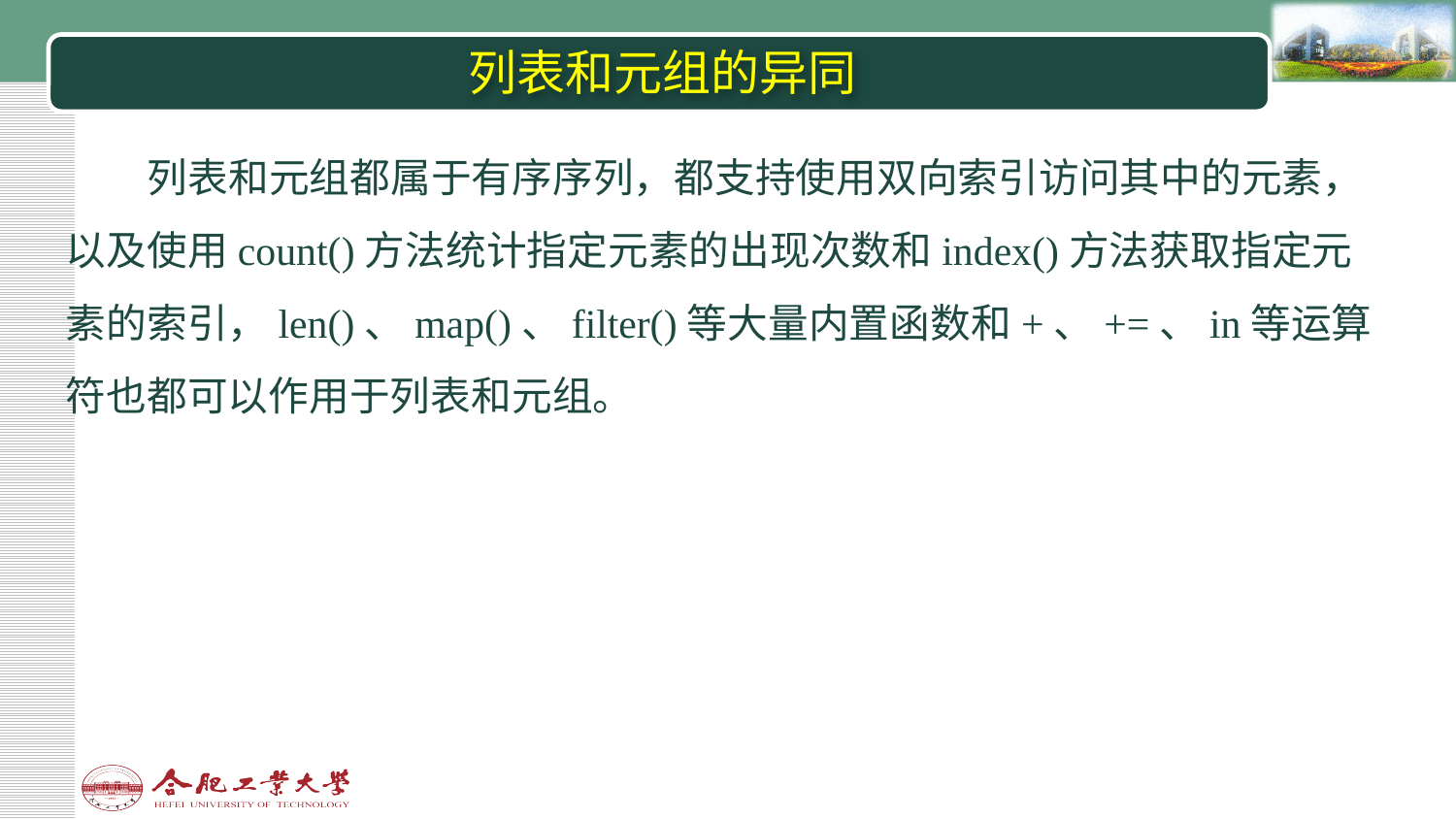

# 列表和元组的异同
        列表和元组都属于有序序列，都支持使用双向索引访问其中的元素，以及使用count()方法统计指定元素的出现次数和index()方法获取指定元素的索引，len()、map()、filter()等大量内置函数和+、+=、in等运算符也都可以作用于列表和元组。